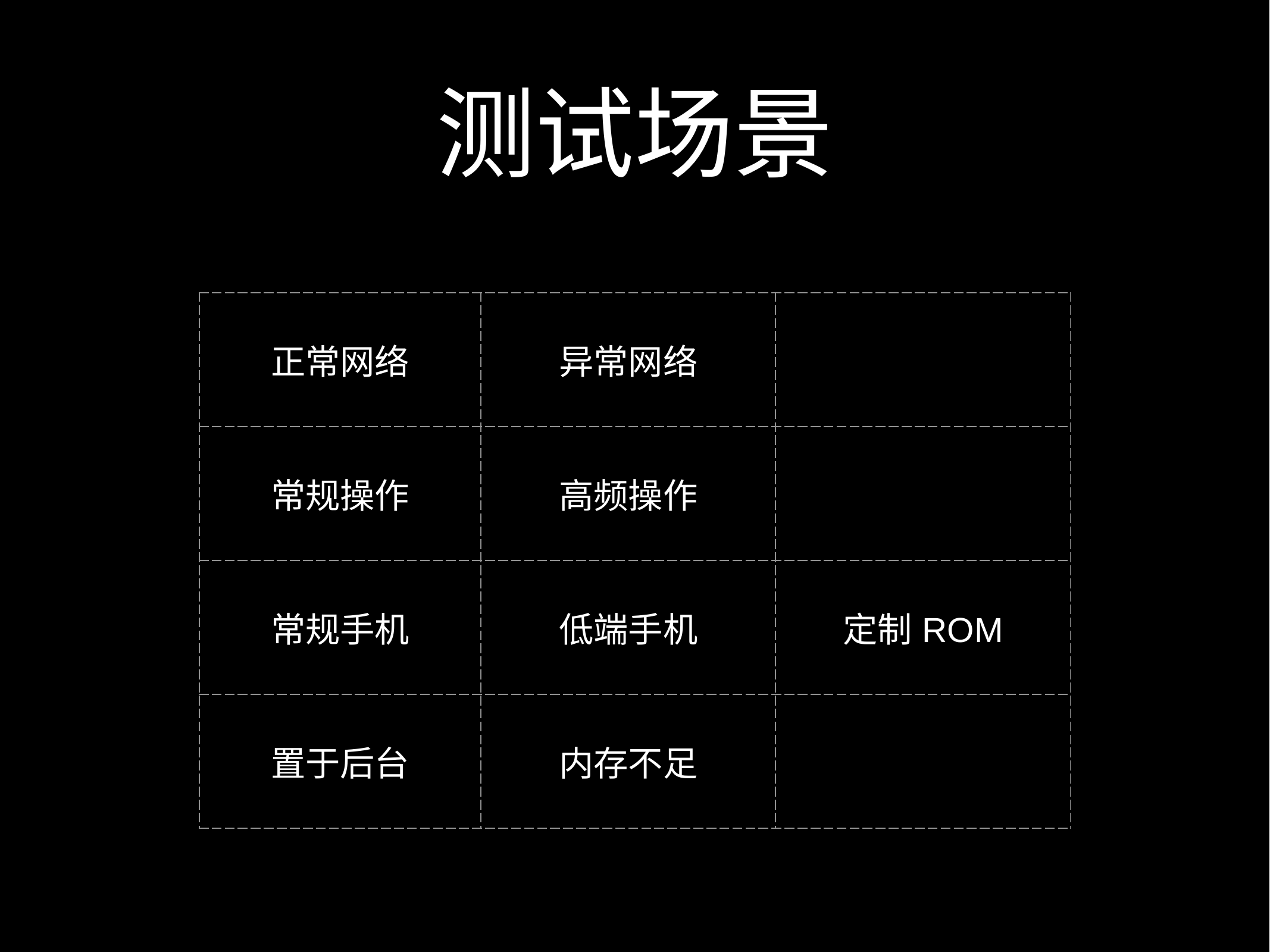

# 测试场景
| 正常网络 | 异常网络 |  |
| --- | --- | --- |
| 常规操作 | 高频操作 |  |
| 常规手机 | 低端手机 | 定制ROM |
| 置于后台 | 内存不足 |  |